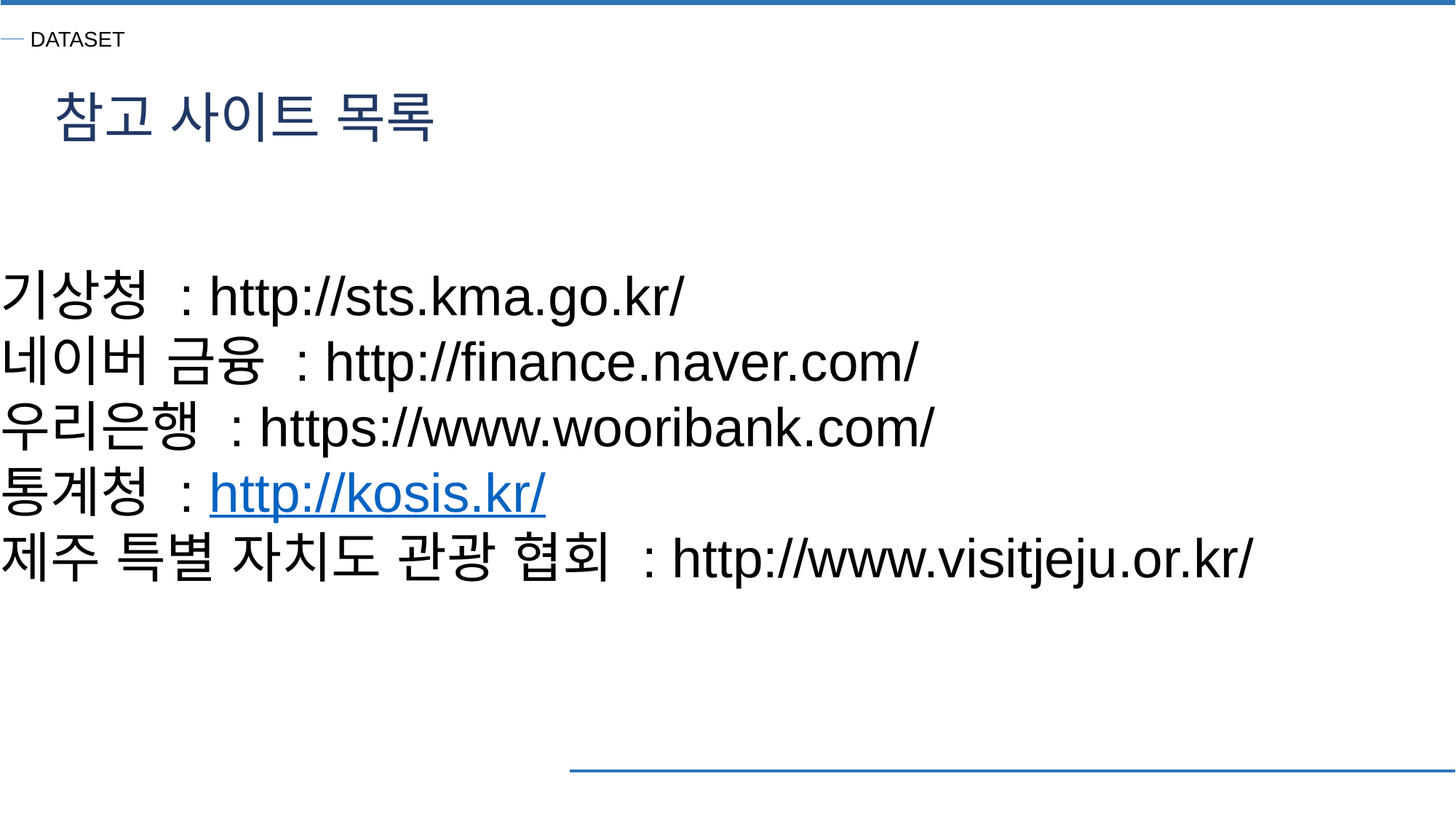

DATASET
참고 사이트 목록
기상청 : http://sts.kma.go.kr/
네이버 금융 : http://finance.naver.com/
우리은행 : https://www.wooribank.com/
통계청 : http://kosis.kr/
제주 특별 자치도 관광 협회 : http://www.visitjeju.or.kr/